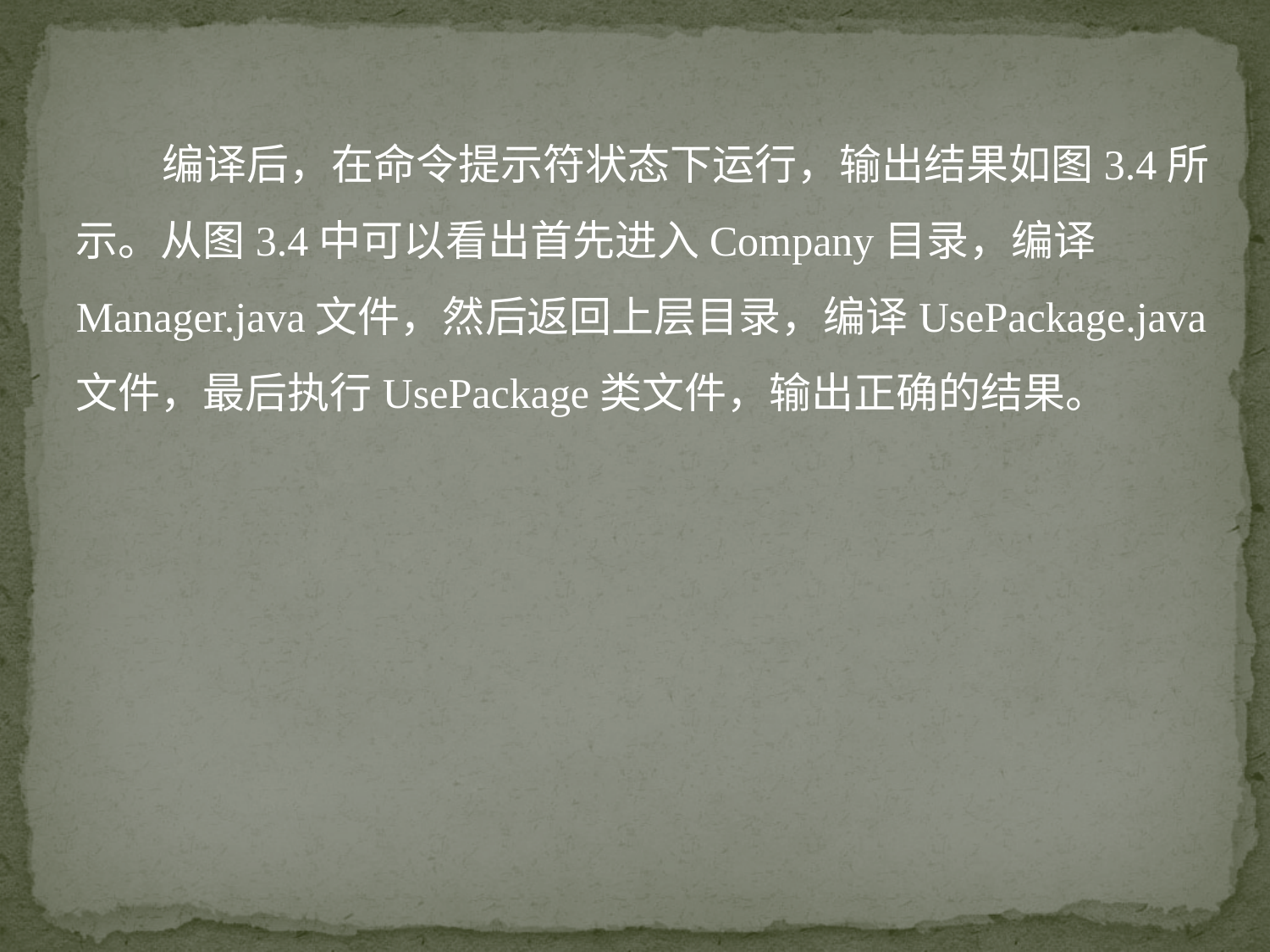

编译后，在命令提示符状态下运行，输出结果如图3.4所示。从图3.4中可以看出首先进入Company目录，编译Manager.java文件，然后返回上层目录，编译UsePackage.java文件，最后执行UsePackage类文件，输出正确的结果。